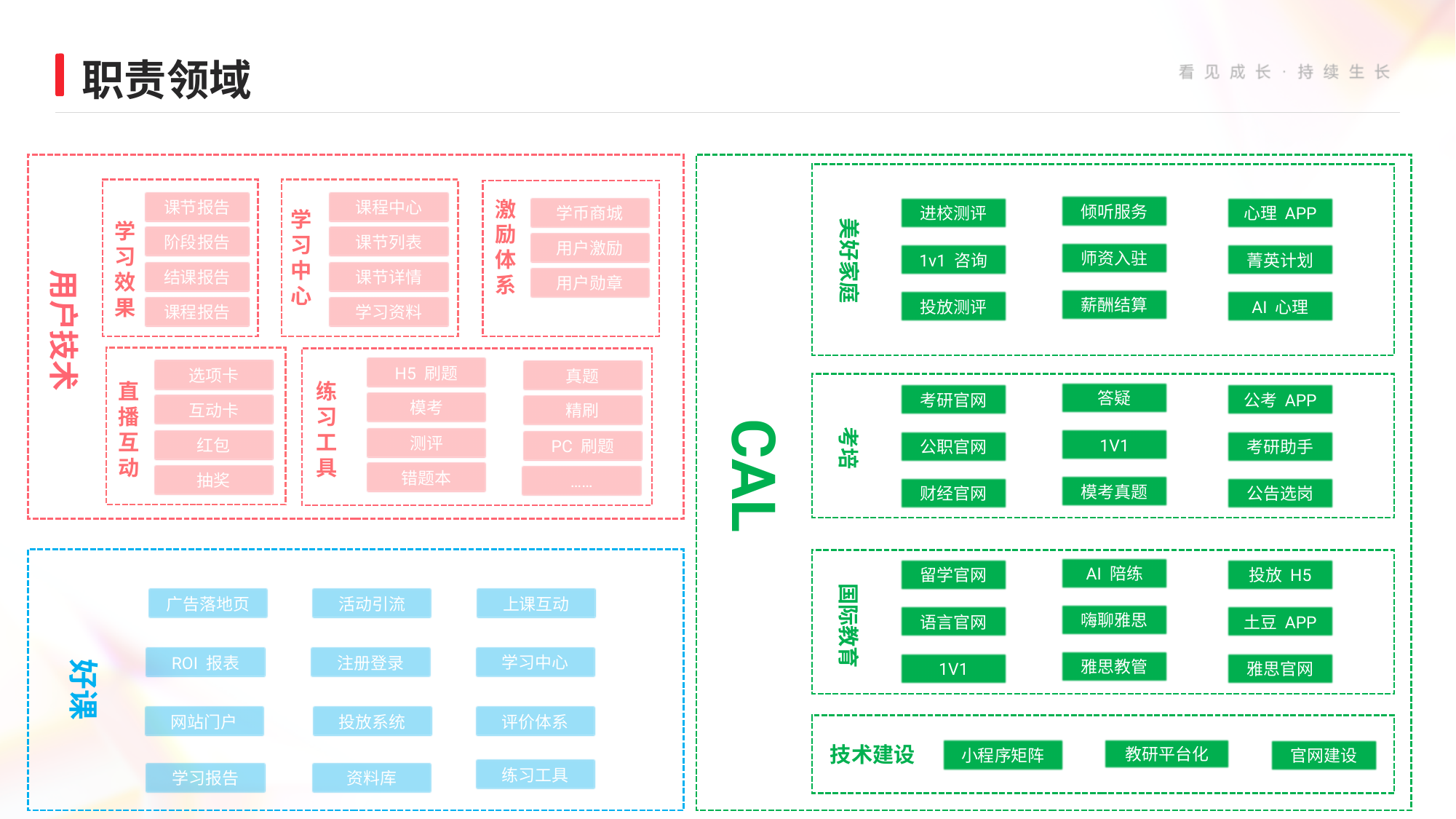

职责领域

课程中心
学习中心
课节列表
课节详情
学习资料

激励体系
学币商城
用户激励
用户勋章
用户技术

选项卡
直播互动
互动卡
红包
抽奖

真题
练习工具
精刷
PC 刷题

课节报告
倾听服务
进校测评
心理 APP
学习效果
美好家庭
阶段报告
师资入驻
1v1 咨询
菁英计划
结课报告
薪酬结算
投放测评
AI 心理
课程报告
H5 刷题

答疑
考研官网
公考 APP
模考
CAL
考培
测评
1V1
公职官网
考研助手
错题本
……
模考真题
财经官网
公告选岗

AI 陪练
留学官网
投放 H5
国际教育
上课互动
活动引流
广告落地页
嗨聊雅思
语言官网
土豆 APP
学习中心
注册登录
ROI 报表
雅思教管
1V1
雅思官网
好课
评价体系
网站门户
投放系统

技术建设
教研平台化
小程序矩阵
官网建设
练习工具
学习报告
资料库